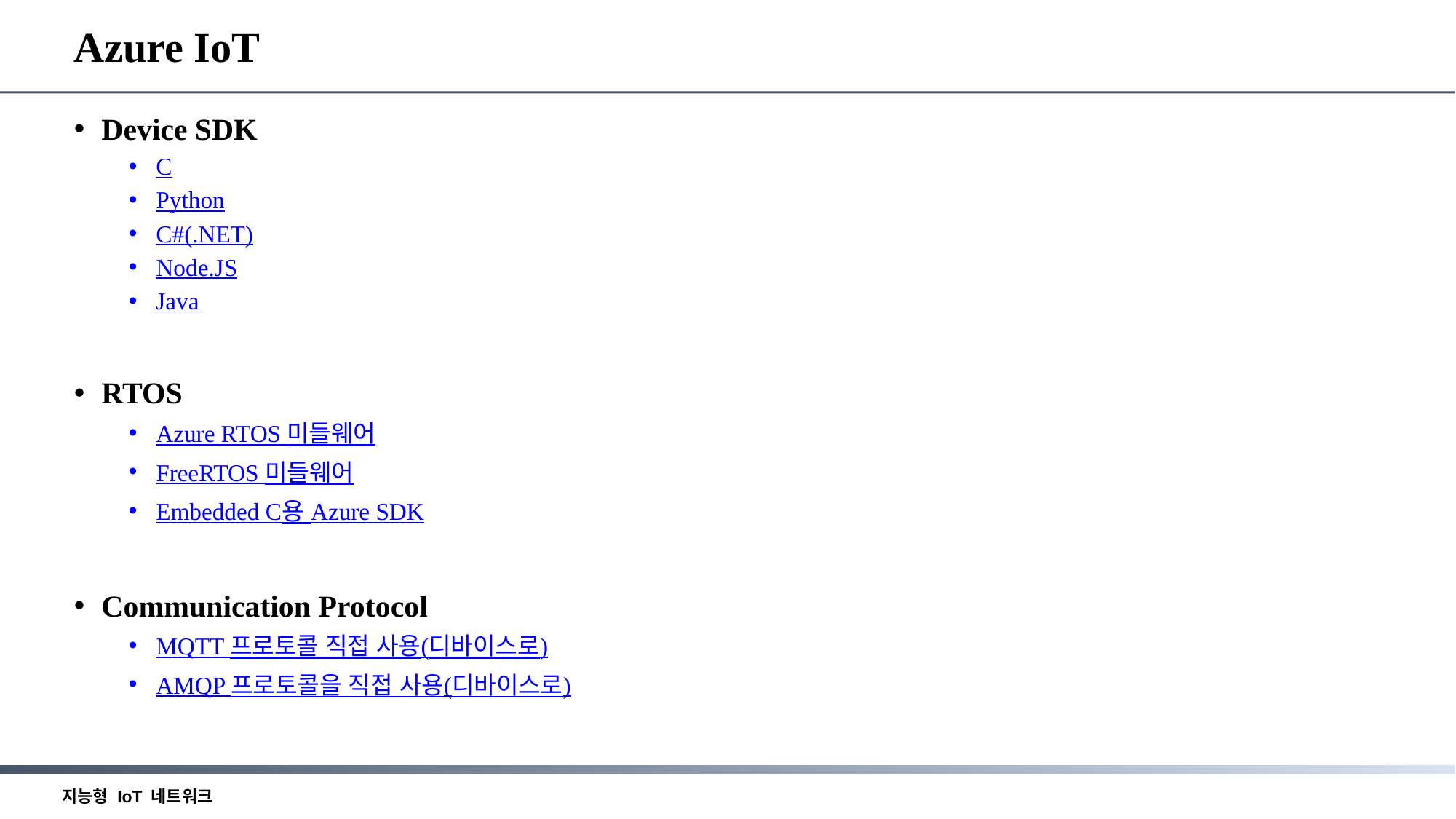

# Azure IoT
Device SDK
C
Python
C#(.NET)
Node.JS
Java

RTOS
Azure RTOS 미들웨어
FreeRTOS 미들웨어
Embedded C용 Azure SDK

Communication Protocol
MQTT 프로토콜 직접 사용(디바이스로)
AMQP 프로토콜을 직접 사용(디바이스로)